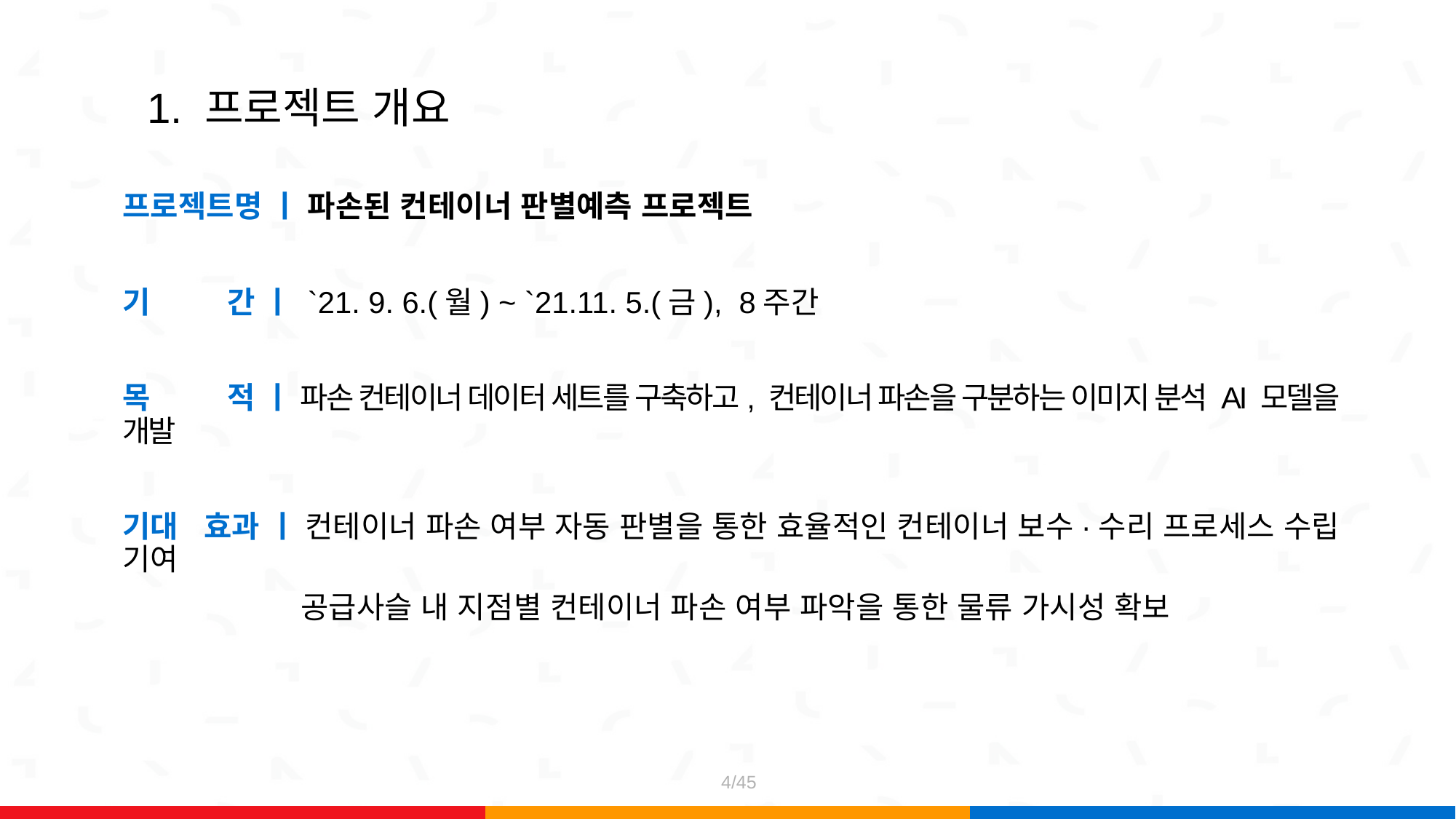

# 1. 프로젝트 개요
프로젝트명 ㅣ 파손된 컨테이너 판별예측 프로젝트

기         간 ㅣ `21. 9. 6.(월) ~ `21.11. 5.(금),  8주간

목         적 ㅣ 파손 컨테이너 데이터 세트를 구축하고, 컨테이너 파손을 구분하는 이미지 분석 AI 모델을 개발

기대   효과 ㅣ 컨테이너 파손 여부 자동 판별을 통한 효율적인 컨테이너 보수·수리 프로세스 수립 기여
                    공급사슬 내 지점별 컨테이너 파손 여부 파악을 통한 물류 가시성 확보
4/45